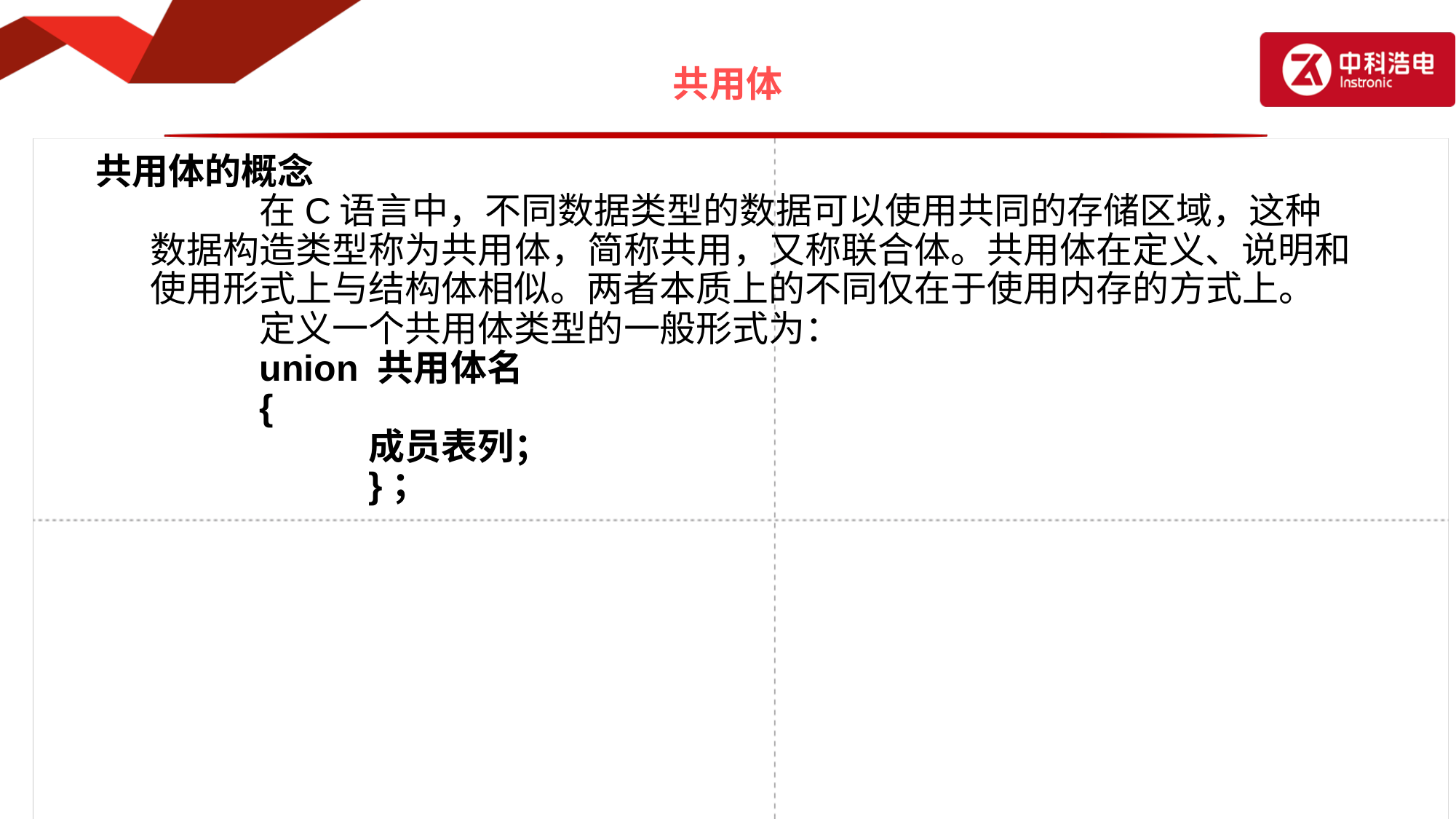

# 共用体
共用体的概念
		在C语言中，不同数据类型的数据可以使用共同的存储区域，这种数据构造类型称为共用体，简称共用，又称联合体。共用体在定义、说明和使用形式上与结构体相似。两者本质上的不同仅在于使用内存的方式上。
		定义一个共用体类型的一般形式为：
		union 共用体名
		{
			成员表列；
			}；